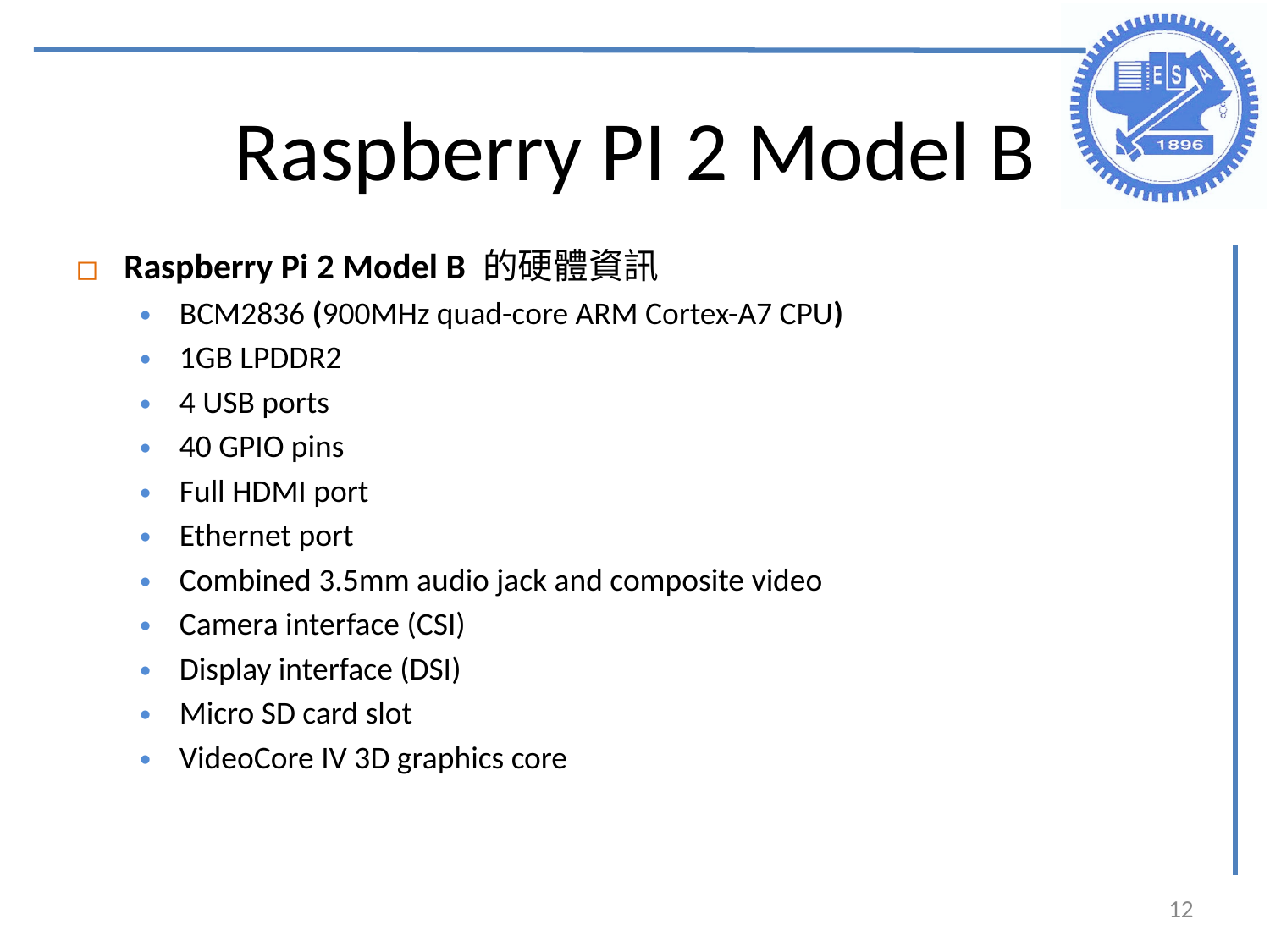

# Raspberry PI 2 Model B
Raspberry Pi 2 Model B 的硬體資訊
BCM2836 (900MHz quad-core ARM Cortex-A7 CPU)
1GB LPDDR2
4 USB ports
40 GPIO pins
Full HDMI port
Ethernet port
Combined 3.5mm audio jack and composite video
Camera interface (CSI)
Display interface (DSI)
Micro SD card slot
VideoCore IV 3D graphics core
12